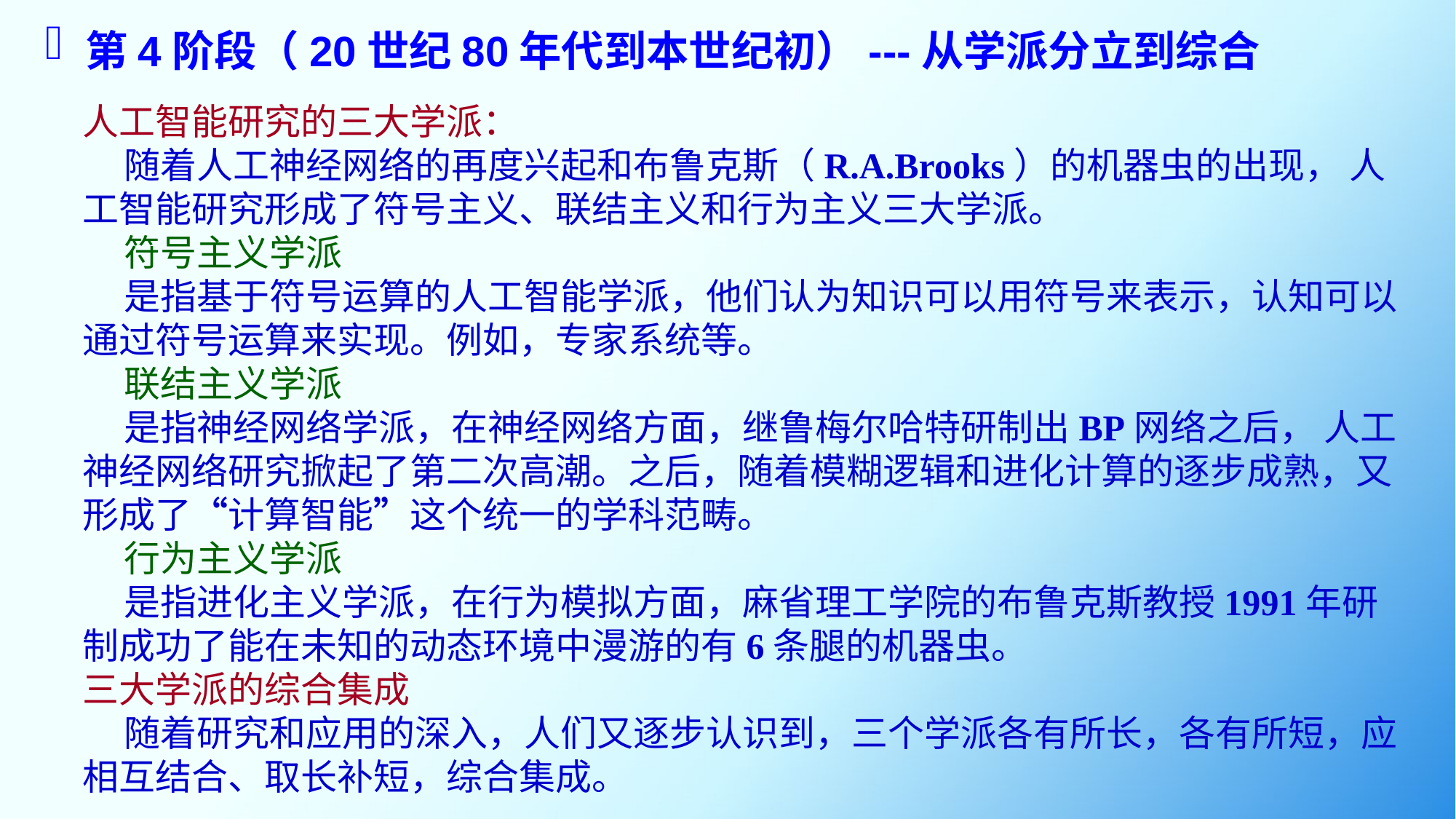

第4阶段（20世纪80年代到本世纪初）---从学派分立到综合
人工智能研究的三大学派：
    随着人工神经网络的再度兴起和布鲁克斯（R.A.Brooks）的机器虫的出现， 人工智能研究形成了符号主义、联结主义和行为主义三大学派。
    符号主义学派
    是指基于符号运算的人工智能学派，他们认为知识可以用符号来表示，认知可以通过符号运算来实现。例如，专家系统等。
    联结主义学派
    是指神经网络学派，在神经网络方面，继鲁梅尔哈特研制出BP网络之后， 人工神经网络研究掀起了第二次高潮。之后，随着模糊逻辑和进化计算的逐步成熟，又形成了“计算智能”这个统一的学科范畴。
    行为主义学派
    是指进化主义学派，在行为模拟方面，麻省理工学院的布鲁克斯教授1991年研制成功了能在未知的动态环境中漫游的有6条腿的机器虫。
三大学派的综合集成
    随着研究和应用的深入，人们又逐步认识到，三个学派各有所长，各有所短，应相互结合、取长补短，综合集成。